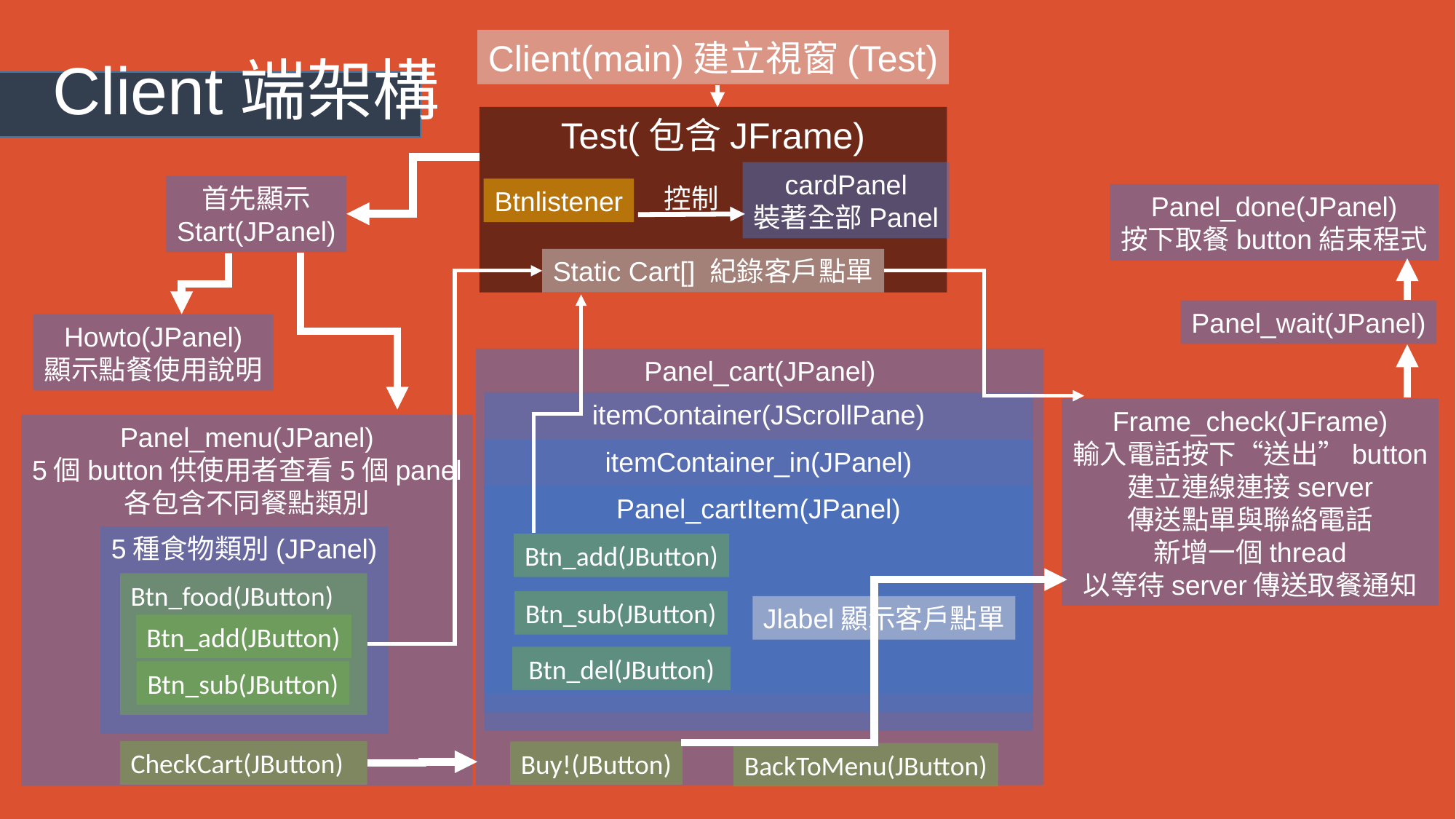

Client端架構
Client(main)建立視窗(Test)

Test(包含JFrame)

cardPanel
裝著全部Panel
首先顯示
Start(JPanel)
控制
Btnlistener
Panel_done(JPanel)
按下取餐button結束程式
Static Cart[] 紀錄客戶點單
Panel_wait(JPanel)
Howto(JPanel)
顯示點餐使用說明
Panel_cart(JPanel)

itemContainer(JScrollPane)

itemContainer_in(JPanel)

Panel_cartItem(JPanel)

Btn_add(JButton)
Btn_sub(JButton)
Jlabel顯示客戶點單
Btn_del(JButton)
Buy!(JButton)
BackToMenu(JButton)
Frame_check(JFrame)
輸入電話按下“送出”button
建立連線連接server
傳送點單與聯絡電話
新增一個thread
以等待server傳送取餐通知
Panel_menu(JPanel)
5個button供使用者查看5個panel
各包含不同餐點類別

5種食物類別(JPanel)

Btn_food(JButton)

Btn_add(JButton)
Btn_sub(JButton)
CheckCart(JButton)